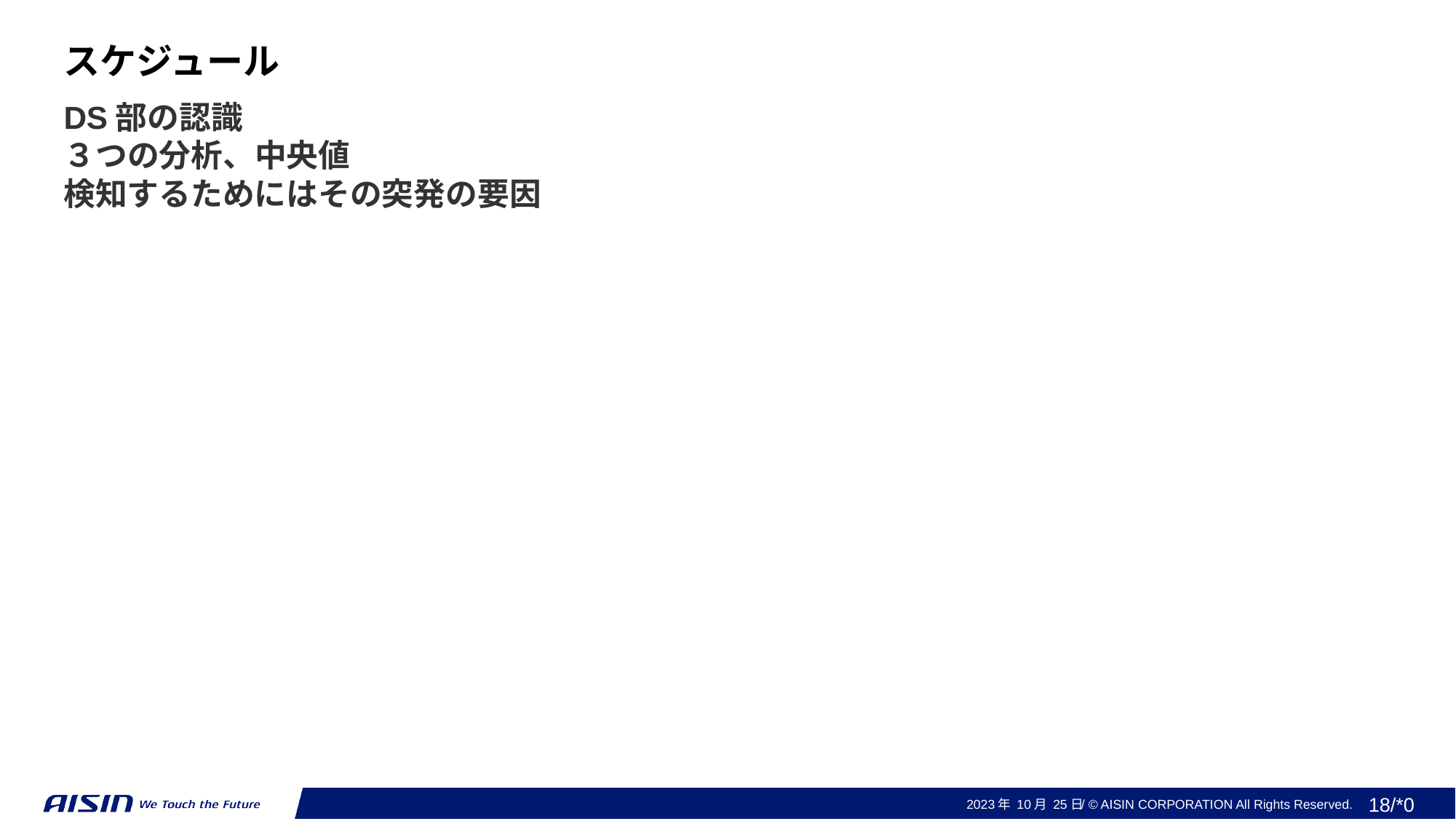

スケジュール
DS部の認識
３つの分析、中央値
検知するためにはその突発の要因
2023年 10月 25日